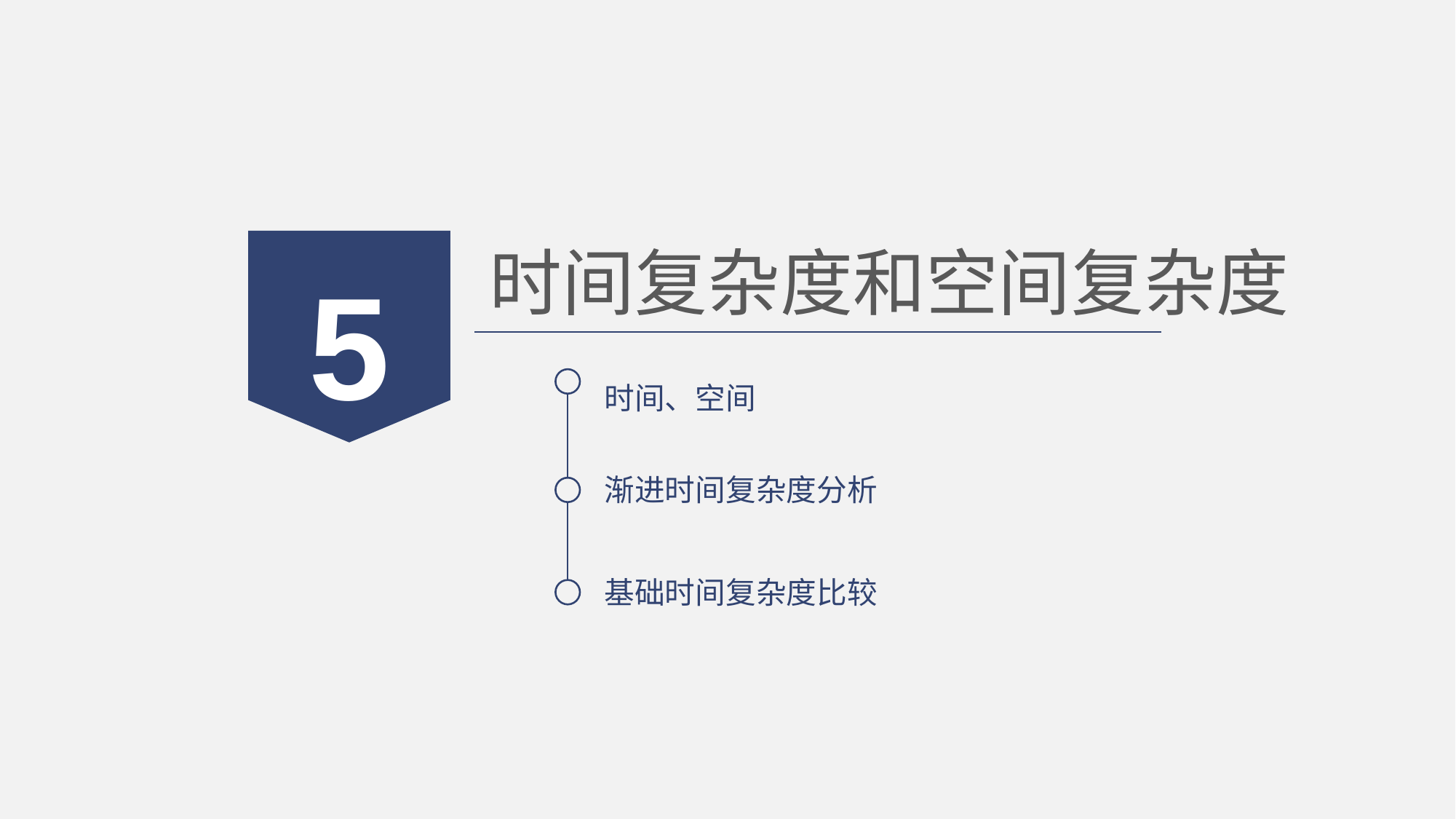

5
时间复杂度和空间复杂度

时间、空间
渐进时间复杂度分析
基础时间复杂度比较